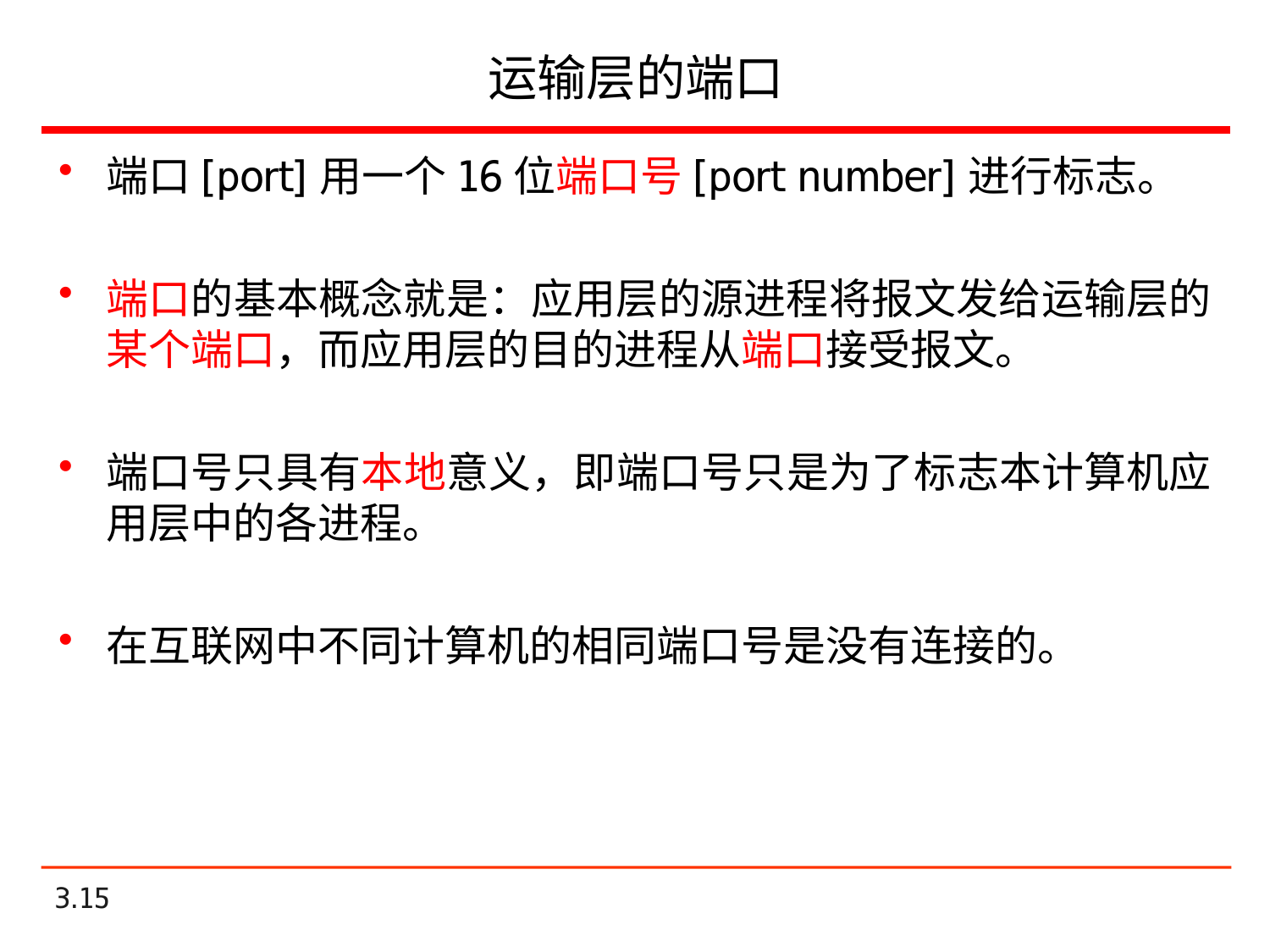

# 运输层的端口
端口[port]用一个16位端口号[port number]进行标志。

端口的基本概念就是：应用层的源进程将报文发给运输层的某个端口，而应用层的目的进程从端口接受报文。

端口号只具有本地意义，即端口号只是为了标志本计算机应用层中的各进程。

在互联网中不同计算机的相同端口号是没有连接的。